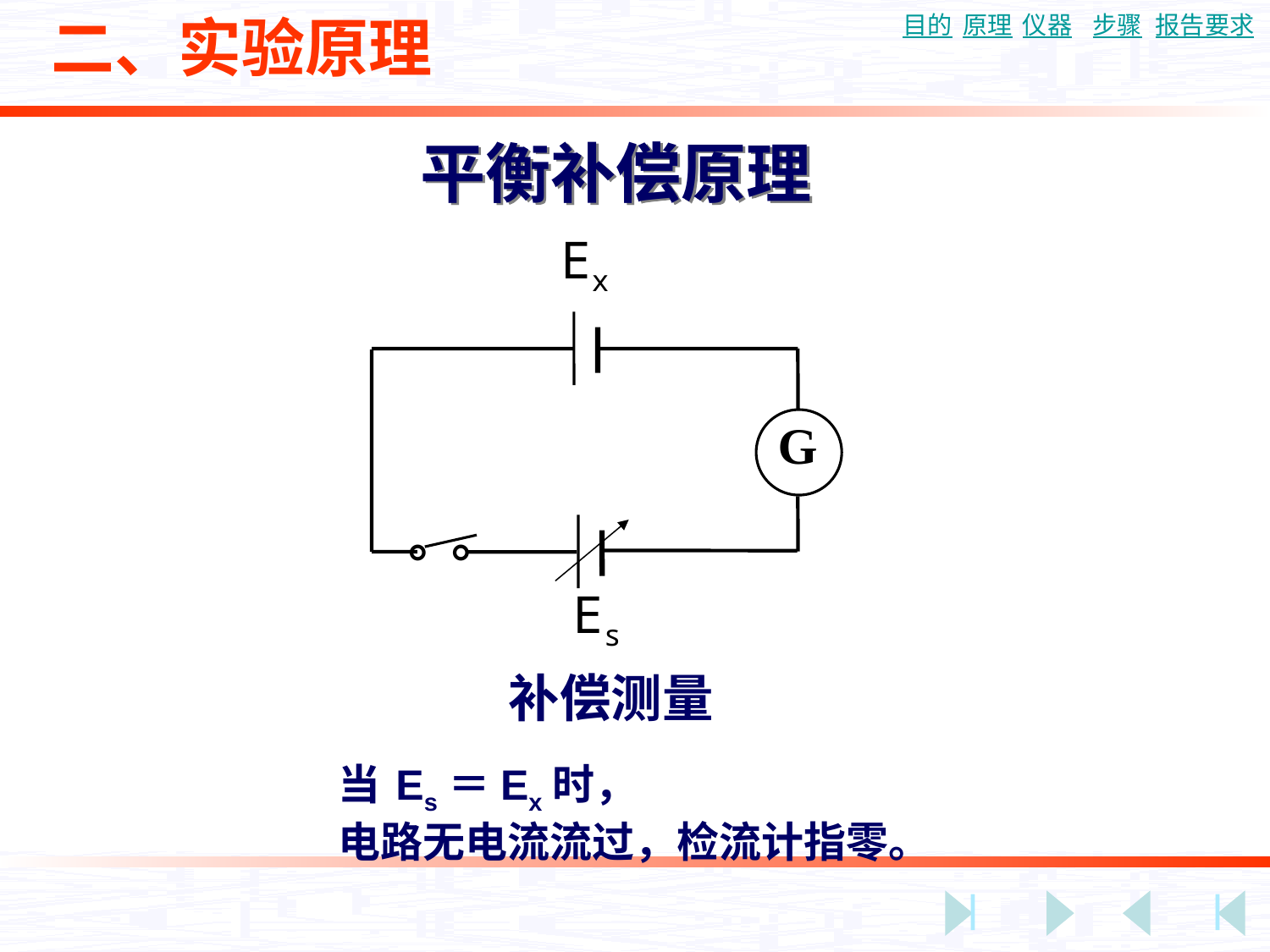

二、实验原理
平衡补偿原理
Ex

G

Es
。
。

补偿测量
当 Es＝Ex时，
电路无电流流过，检流计指零。